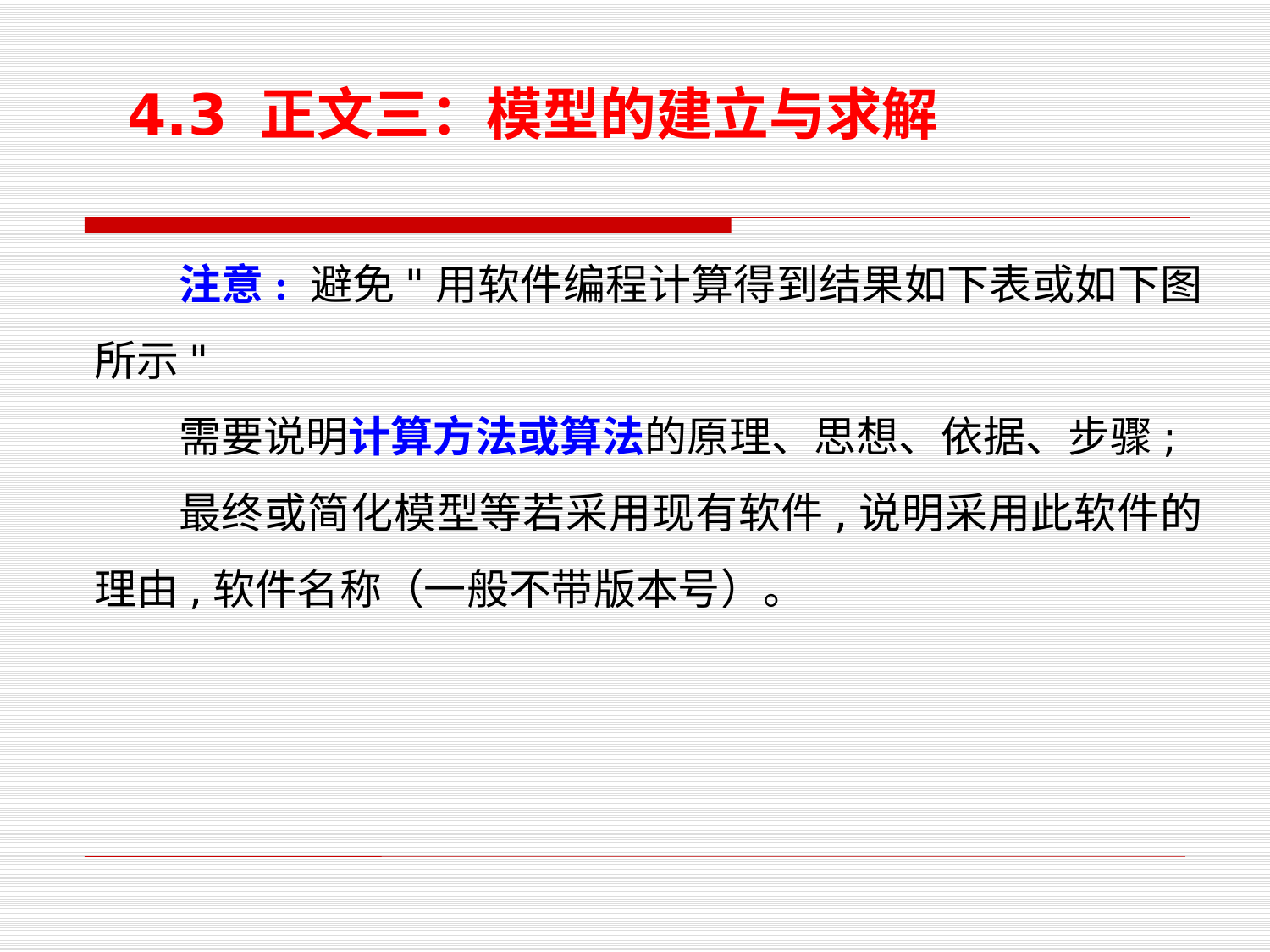

4.3 正文三：模型的建立与求解
注意: 避免"用软件编程计算得到结果如下表或如下图所示"
需要说明计算方法或算法的原理、思想、依据、步骤;
最终或简化模型等若采用现有软件,说明采用此软件的理由,软件名称（一般不带版本号）。